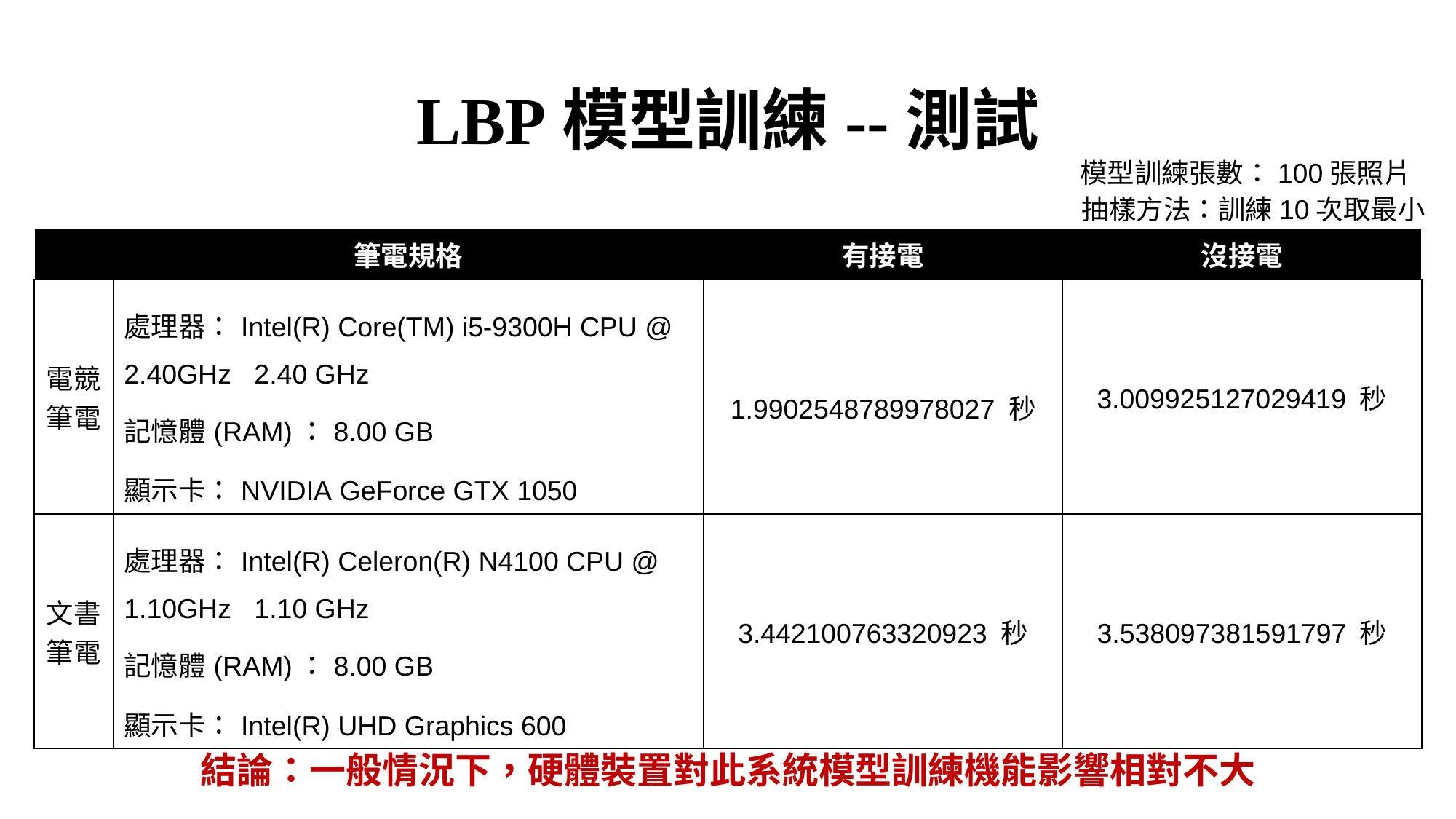

# LBP模型訓練--測試
模型訓練張數：100張照片
抽樣方法：訓練10次取最小
|  | 筆電規格 | 有接電 | 沒接電 |
| --- | --- | --- | --- |
| 電競筆電 | 處理器：Intel(R) Core(TM) i5-9300H CPU @ 2.40GHz   2.40 GHz 記憶體(RAM)：8.00 GB  顯示卡：NVIDIA GeForce GTX 1050 | 1.9902548789978027 秒 | 3.009925127029419 秒 |
| 文書筆電 | 處理器：Intel(R) Celeron(R) N4100 CPU @ 1.10GHz   1.10 GHz 記憶體(RAM)：8.00 GB  顯示卡：Intel(R) UHD Graphics 6005 | 3.442100763320923 秒 | 3.538097381591797 秒 |
結論：一般情況下，硬體裝置對此系統模型訓練機能影響相對不大